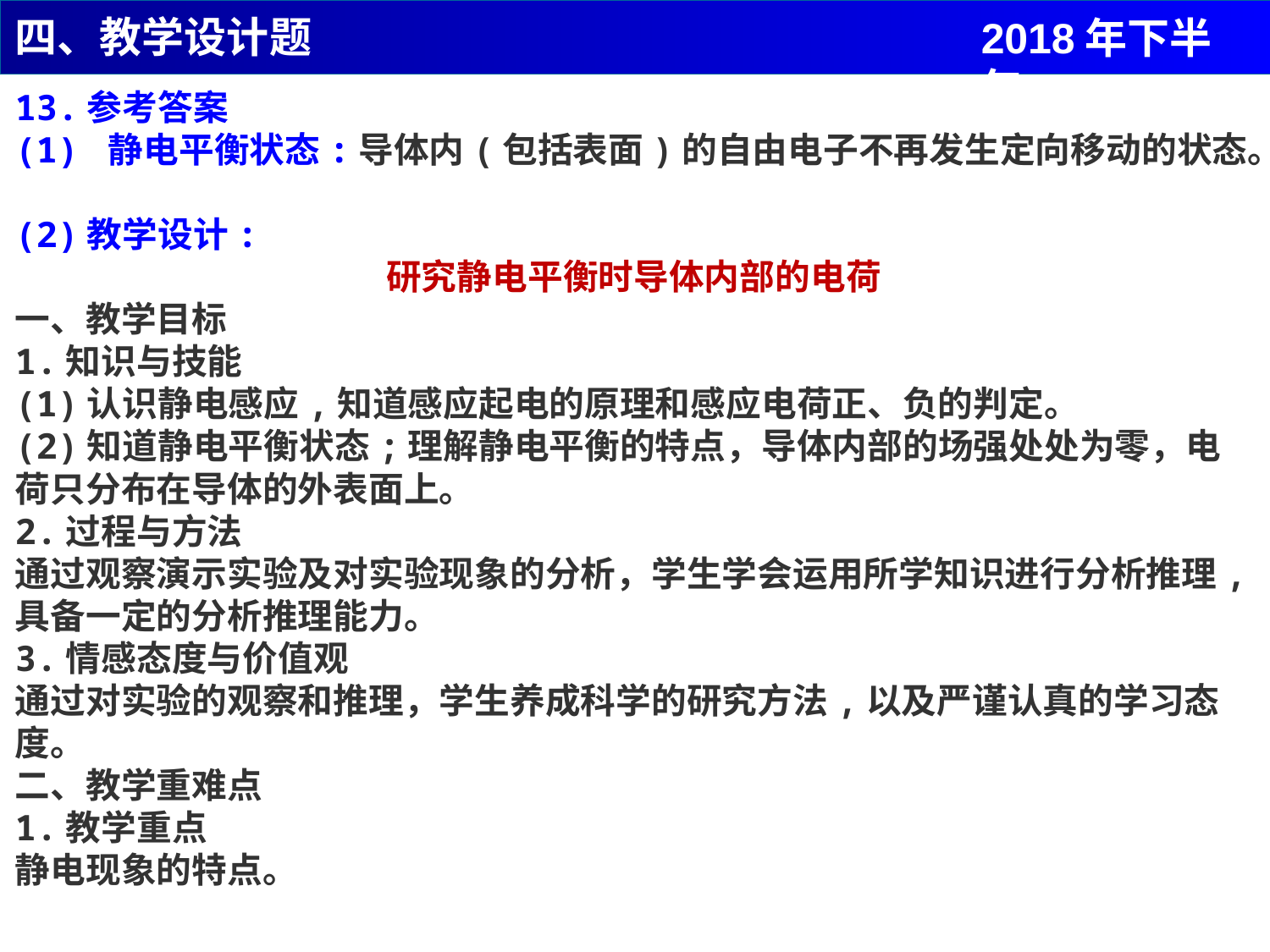

四、教学设计题
2018年下半年
13.参考答案
(1) 静电平衡状态:导体内(包括表面)的自由电子不再发生定向移动的状态。
(2)教学设计:
研究静电平衡时导体内部的电荷
一、教学目标
1.知识与技能
(1)认识静电感应,知道感应起电的原理和感应电荷正、负的判定。
(2)知道静电平衡状态;理解静电平衡的特点，导体内部的场强处处为零，电荷只分布在导体的外表面上。
2.过程与方法
通过观察演示实验及对实验现象的分析，学生学会运用所学知识进行分析推理,具备一定的分析推理能力。
3.情感态度与价值观
通过对实验的观察和推理，学生养成科学的研究方法,以及严谨认真的学习态度。
二、教学重难点
1.教学重点
静电现象的特点。